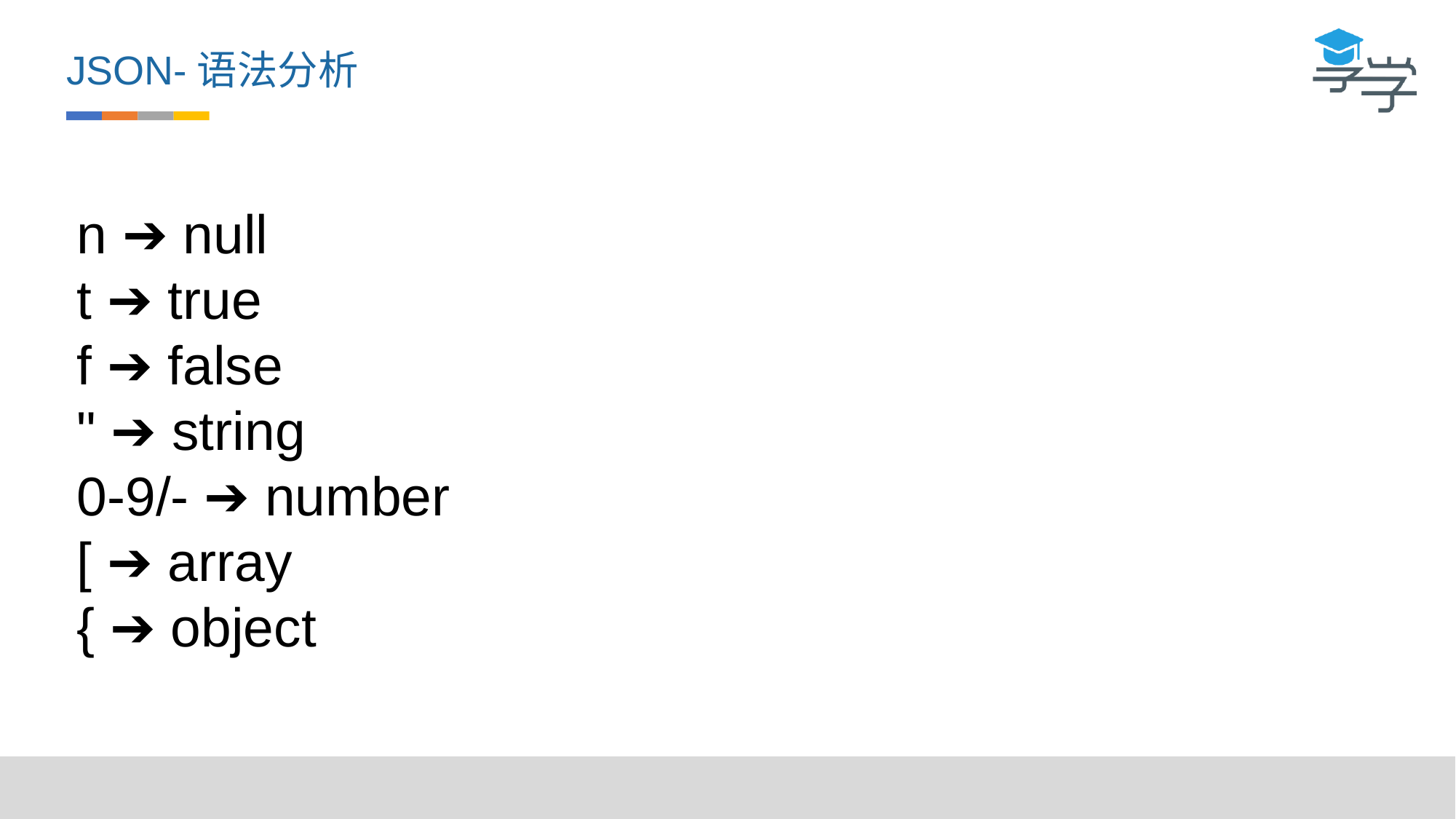

JSON-语法分析

n ➔ null
t ➔ true
f ➔ false
" ➔ string
0-9/- ➔ number
[ ➔ array
{ ➔ object